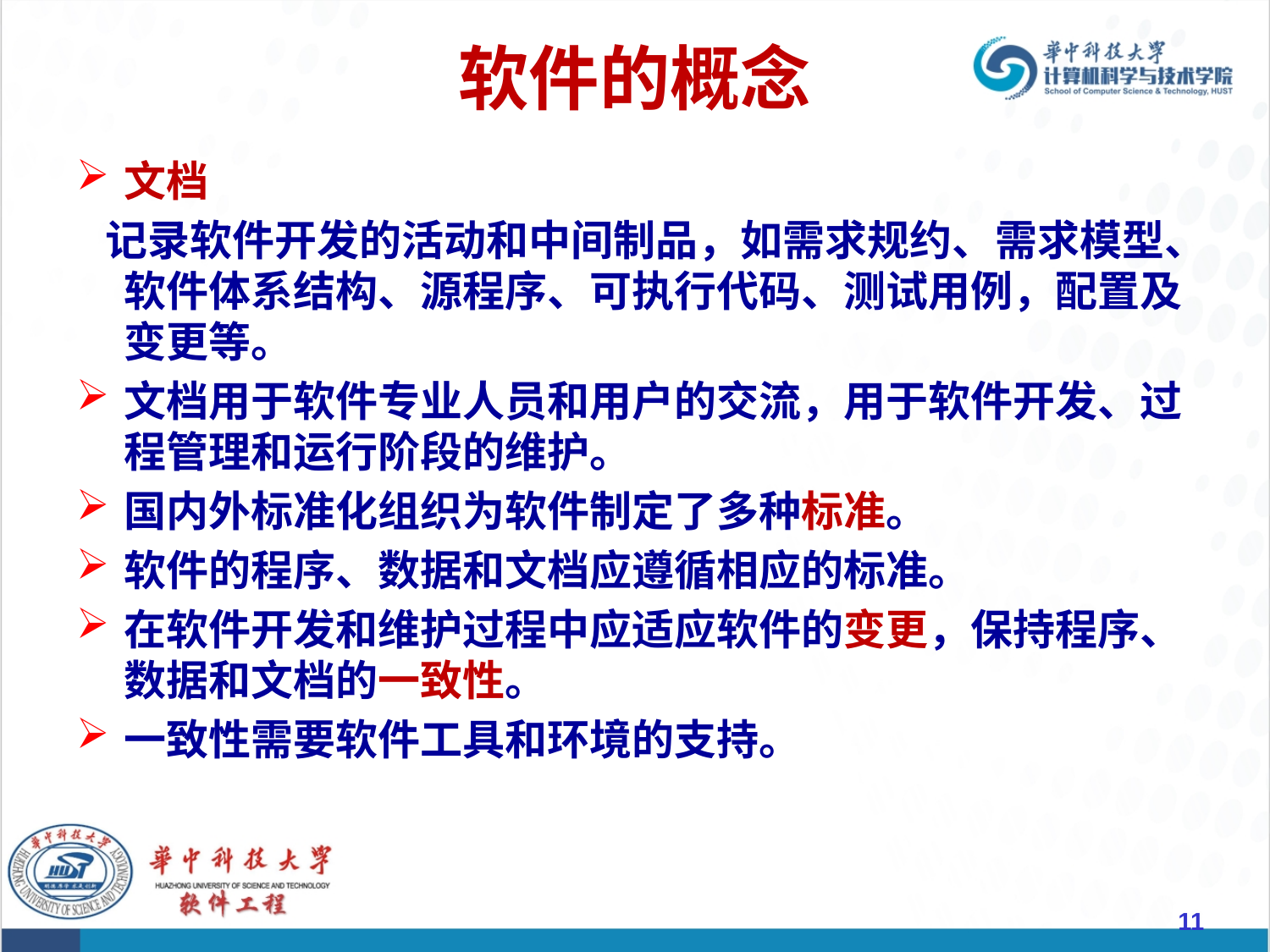

# 软件的概念
文档
  记录软件开发的活动和中间制品，如需求规约、需求模型、软件体系结构、源程序、可执行代码、测试用例，配置及变更等。
文档用于软件专业人员和用户的交流，用于软件开发、过程管理和运行阶段的维护。
国内外标准化组织为软件制定了多种标准。
软件的程序、数据和文档应遵循相应的标准。
在软件开发和维护过程中应适应软件的变更，保持程序、数据和文档的一致性。
一致性需要软件工具和环境的支持。
11